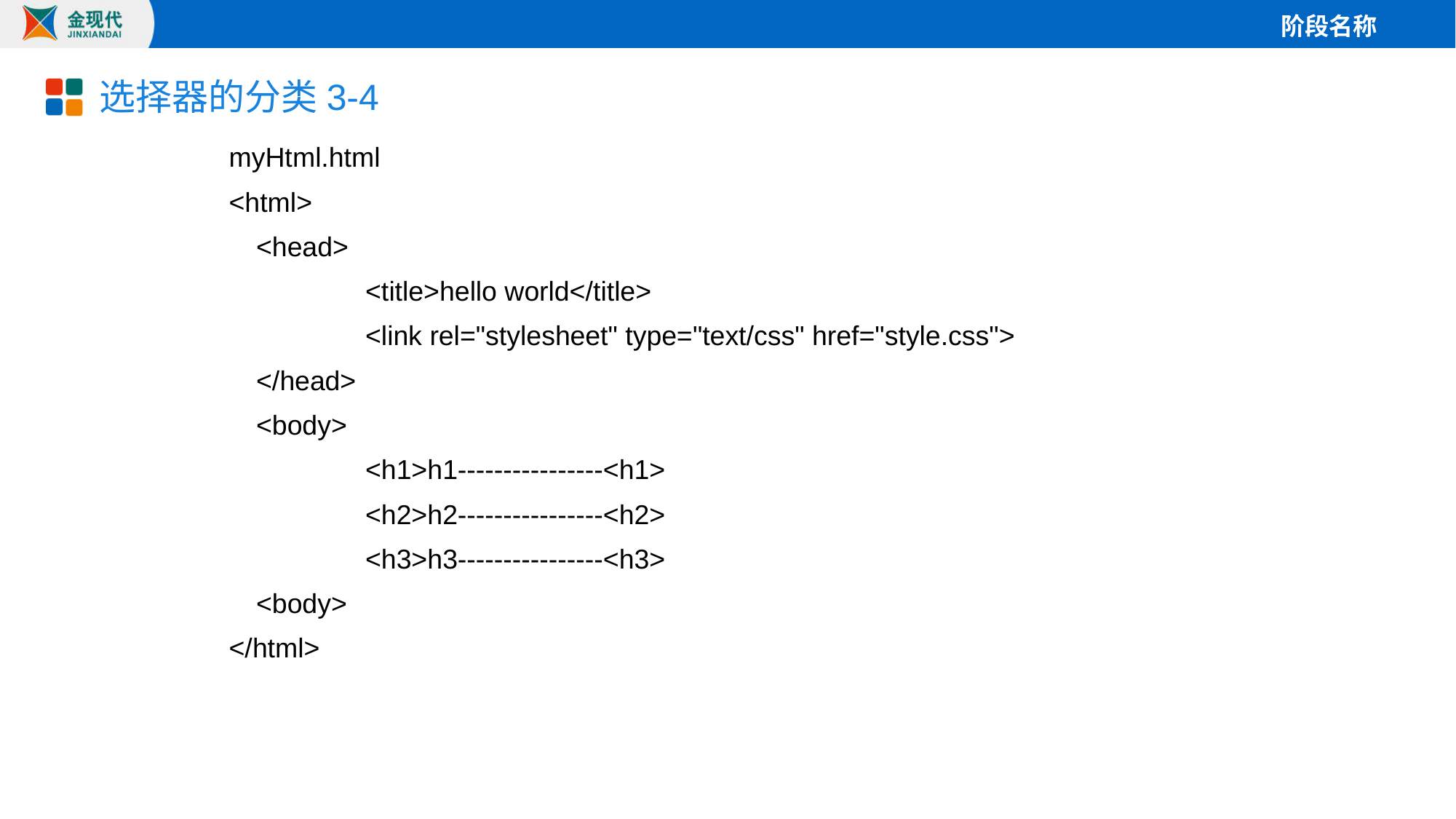

# 选择器的分类3-4
myHtml.html
<html>
	<head>
		<title>hello world</title>
		<link rel="stylesheet" type="text/css" href="style.css">
	</head>
	<body>
		<h1>h1----------------<h1>
		<h2>h2----------------<h2>
		<h3>h3----------------<h3>
	<body>
</html>